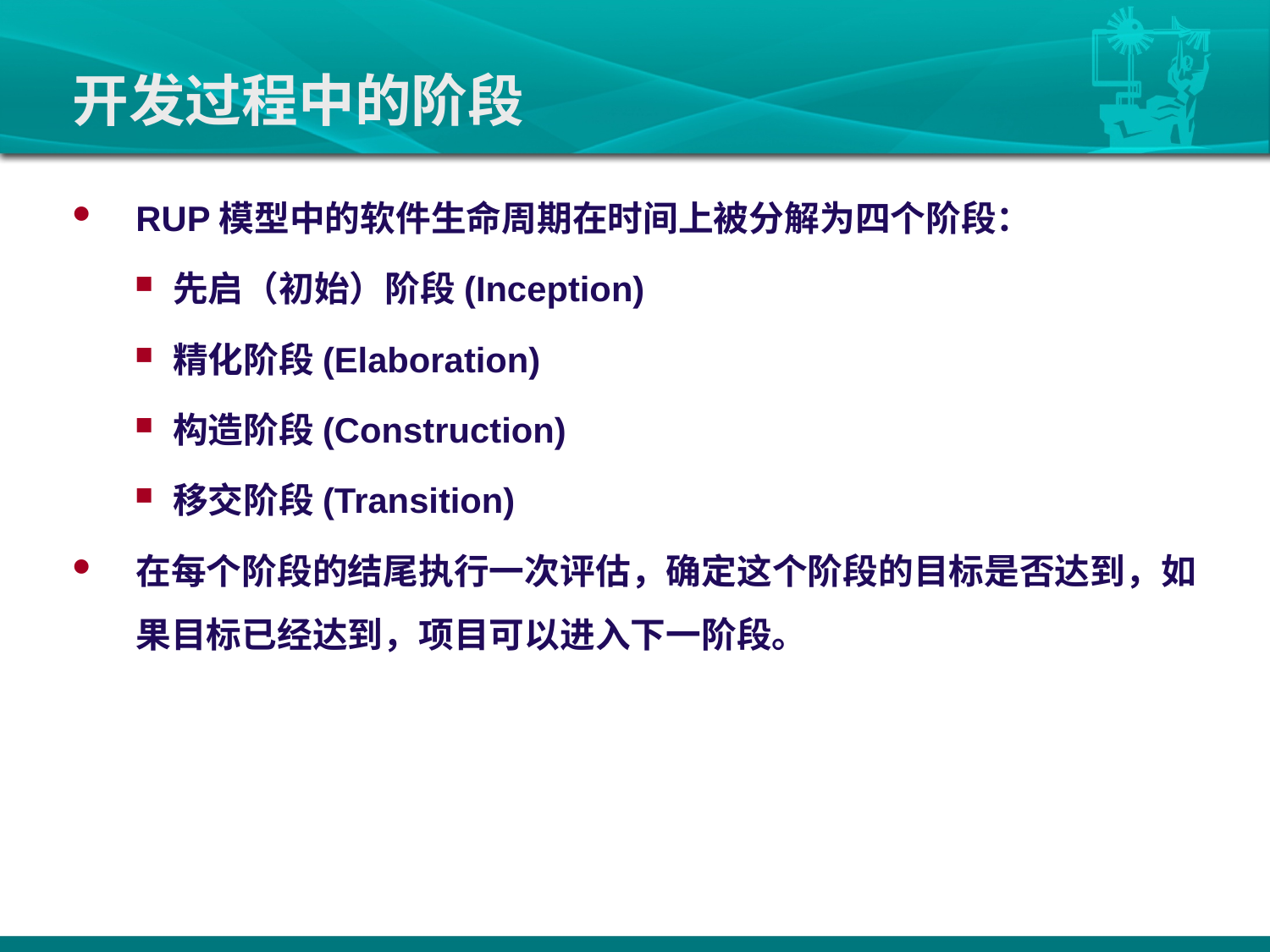

# 开发过程中的阶段
RUP模型中的软件生命周期在时间上被分解为四个阶段：
先启（初始）阶段(Inception)
精化阶段(Elaboration)
构造阶段(Construction)
移交阶段(Transition)
在每个阶段的结尾执行一次评估，确定这个阶段的目标是否达到，如果目标已经达到，项目可以进入下一阶段。